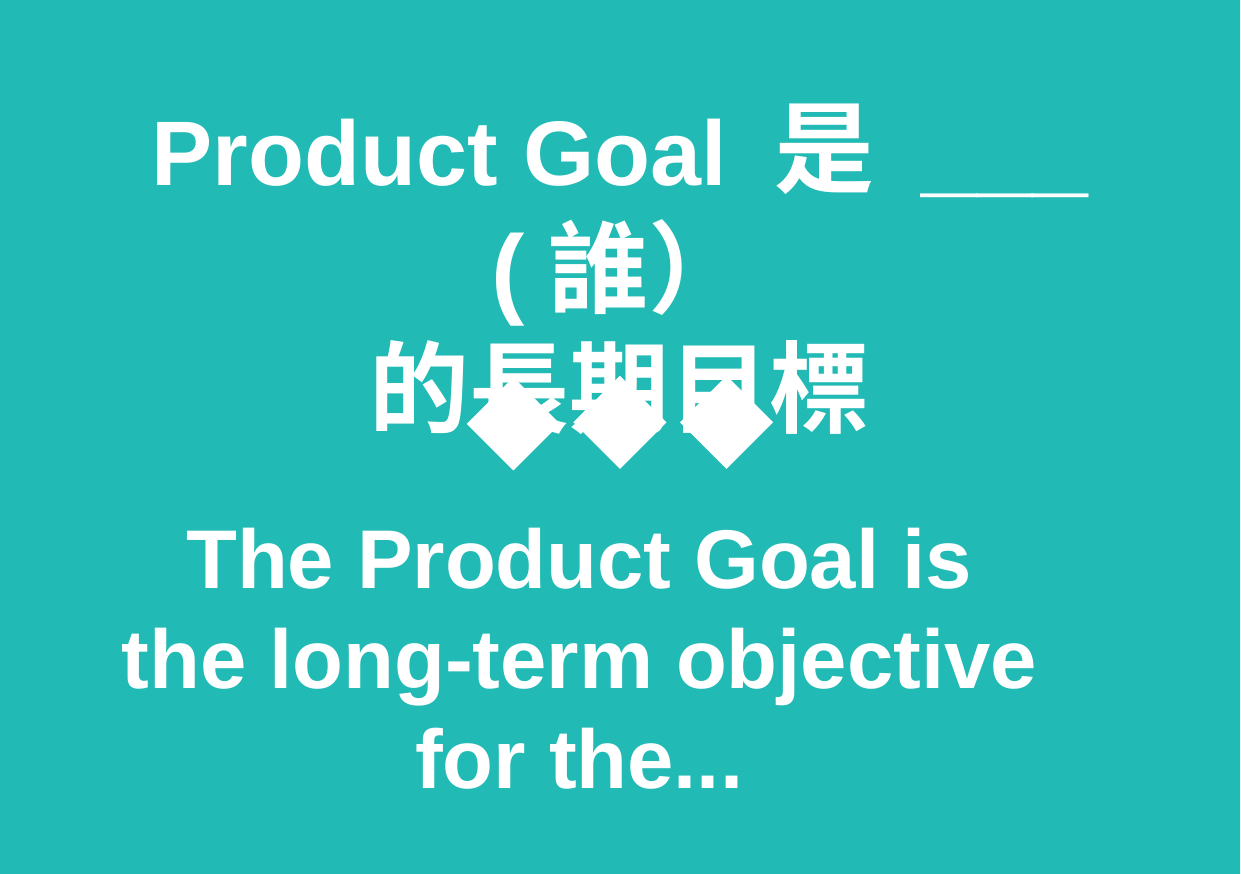

Product Goal 是 ___ (誰）
的長期目標

The Product Goal is the long-term objective for the...